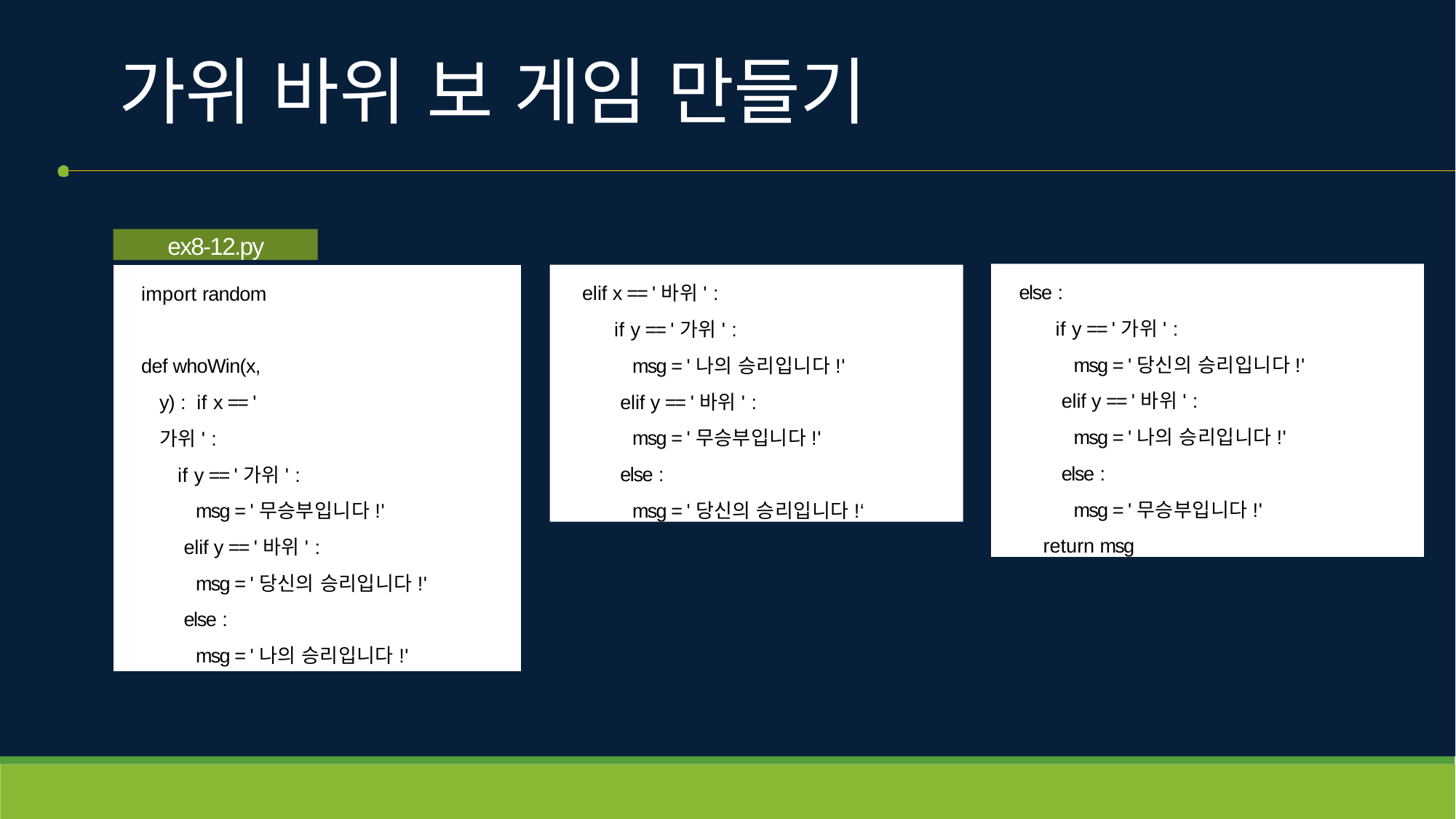

# 가위 바위 보 게임 만들기

ex8-12.py
else :
if y == '가위' :
msg = '당신의 승리입니다!'  elif y == '바위' :
msg = '나의 승리입니다!'  else :
msg = '무승부입니다!'  return msg
elif x == '바위' :
if y == '가위' :
msg = '나의 승리입니다!'  elif y == '바위' :
msg = '무승부입니다!'  else :
msg = '당신의 승리입니다!‘

import random
def whoWin(x, y) :  if x == '가위' :
if y == '가위' :
msg = '무승부입니다!'  elif y == '바위' :
msg = '당신의 승리입니다!'  else :
msg = '나의 승리입니다!'